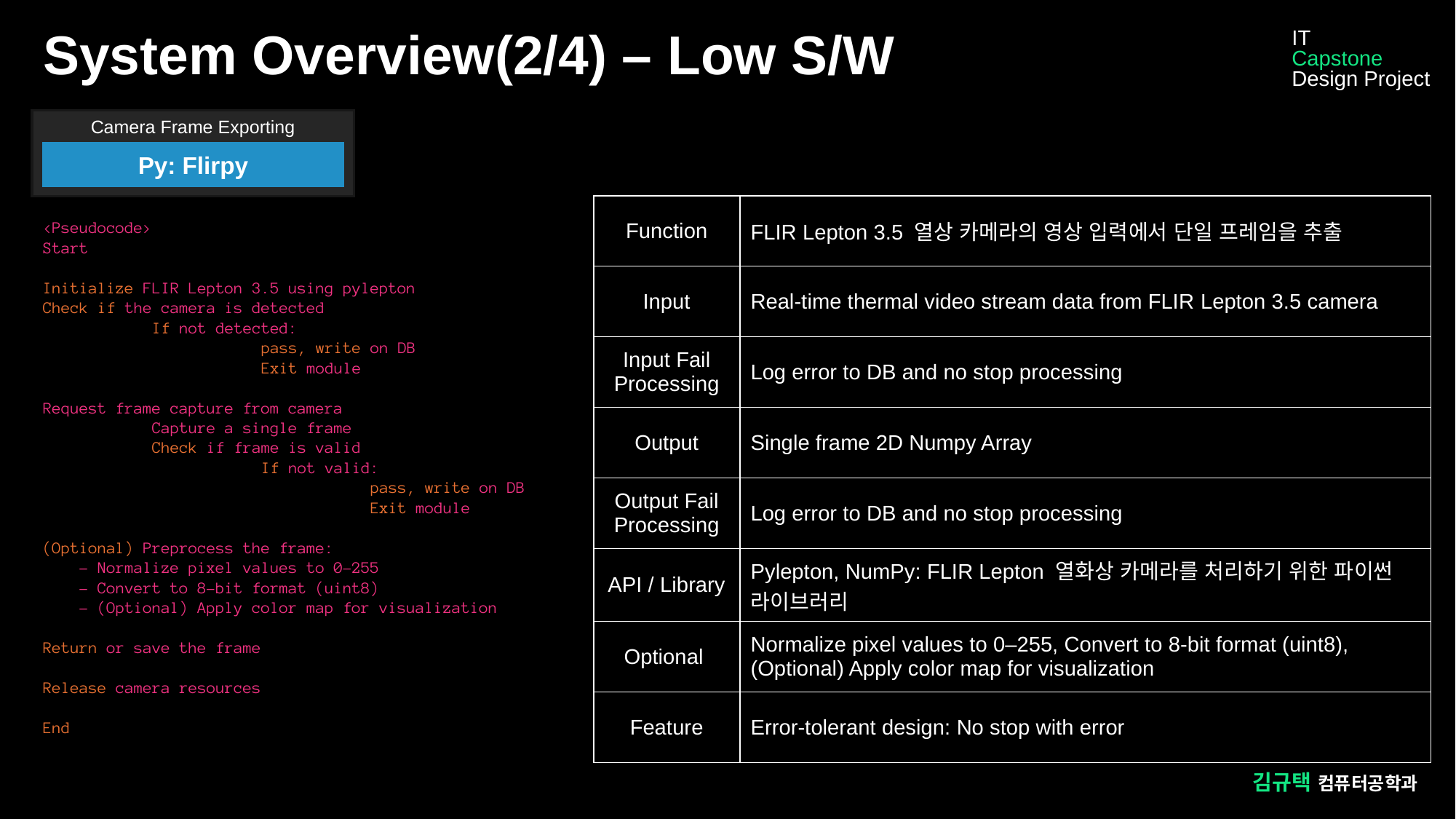

IT
Capstone
Design Project
System Overview(2/4) – Low S/W
Camera Frame Exporting
Py: Flirpy
| Function | FLIR Lepton 3.5 열상 카메라의 영상 입력에서 단일 프레임을 추출 |
| --- | --- |
| Input | Real-time thermal video stream data from FLIR Lepton 3.5 camera |
| Input Fail Processing | Log error to DB and no stop processing |
| Output | Single frame 2D Numpy Array |
| Output Fail Processing | Log error to DB and no stop processing |
| API / Library | Pylepton, NumPy: FLIR Lepton 열화상 카메라를 처리하기 위한 파이썬 라이브러리 |
| Optional | Normalize pixel values to 0–255, Convert to 8-bit format (uint8), (Optional) Apply color map for visualization |
| Feature | Error-tolerant design: No stop with error |
<Pseudocode>
Start

Initialize FLIR Lepton 3.5 using pylepton
Check if the camera is detected
    	If not detected:
        		pass, write on DB
        		Exit module

Request frame capture from camera
    	Capture a single frame
    	Check if frame is valid
        		If not valid:
            		pass, write on DB
            		Exit module

(Optional) Preprocess the frame:
    - Normalize pixel values to 0–255
    - Convert to 8-bit format (uint8)
    - (Optional) Apply color map for visualization

Return or save the frame

Release camera resources

End
김규택 컴퓨터공학과